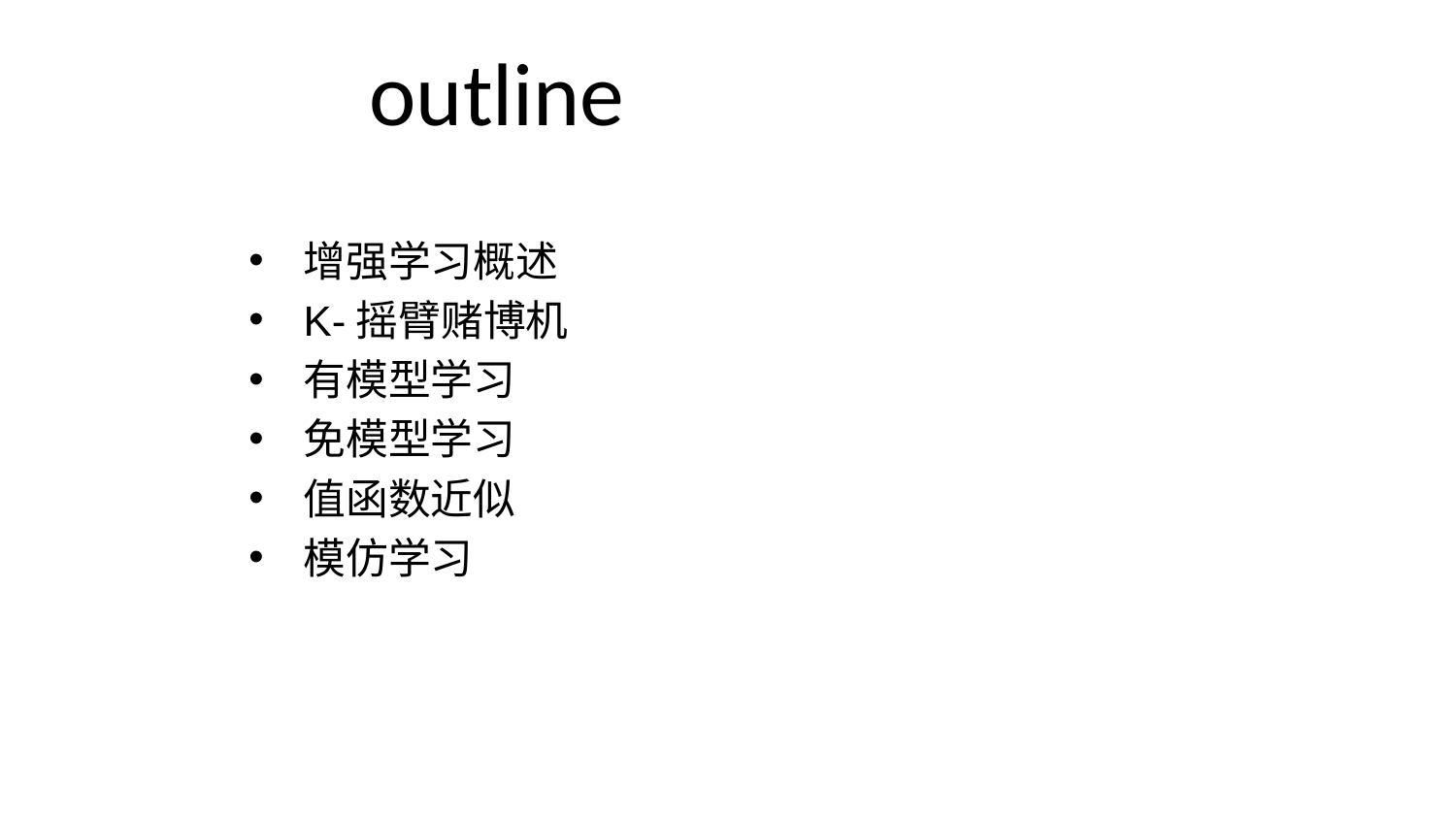

# outline
增强学习概述
K-摇臂赌博机
有模型学习
免模型学习
值函数近似
模仿学习